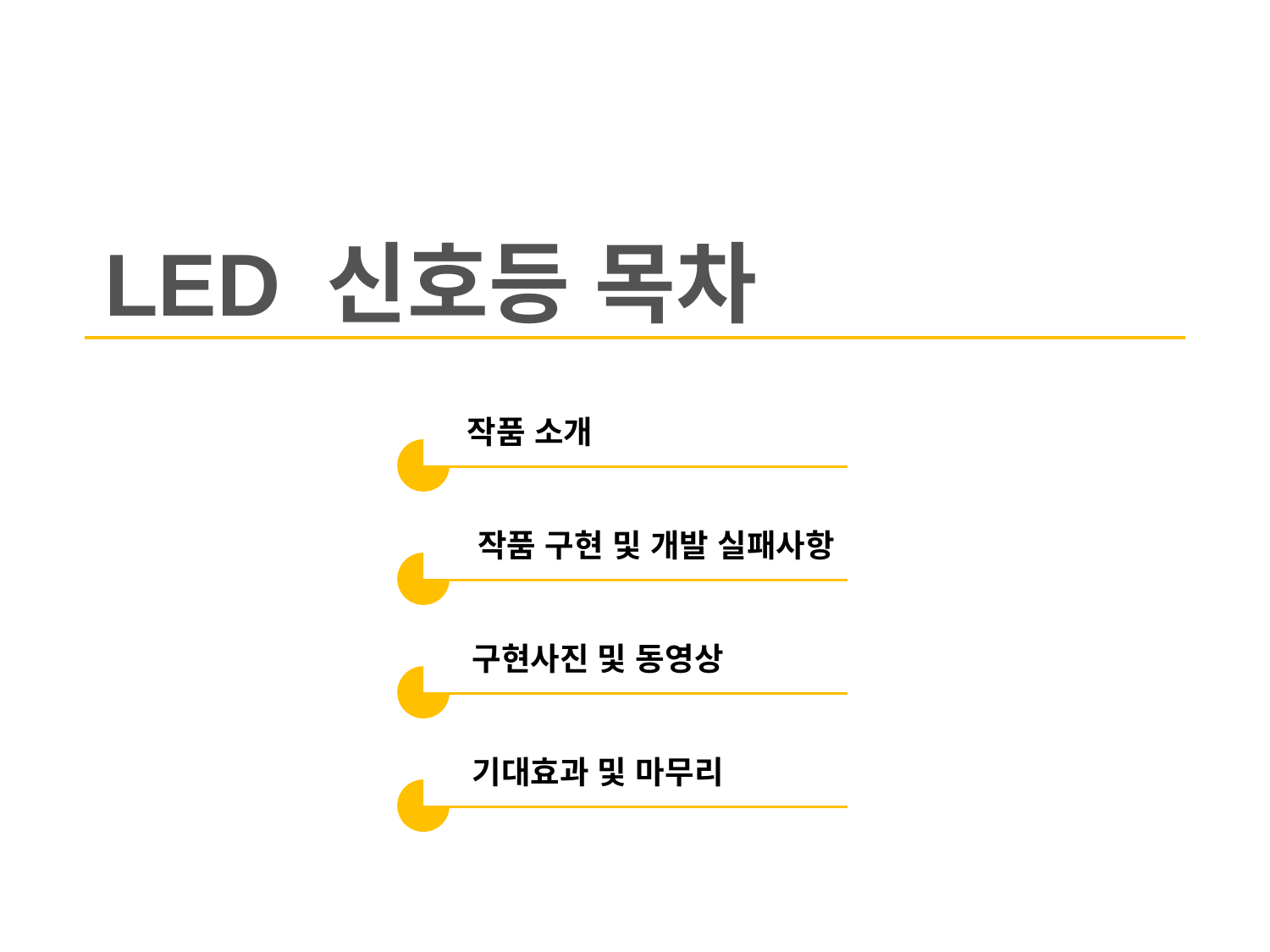

LED 신호등 목차
작품 소개

작품 구현 및 개발 실패사항

구현사진 및 동영상

기대효과 및 마무리